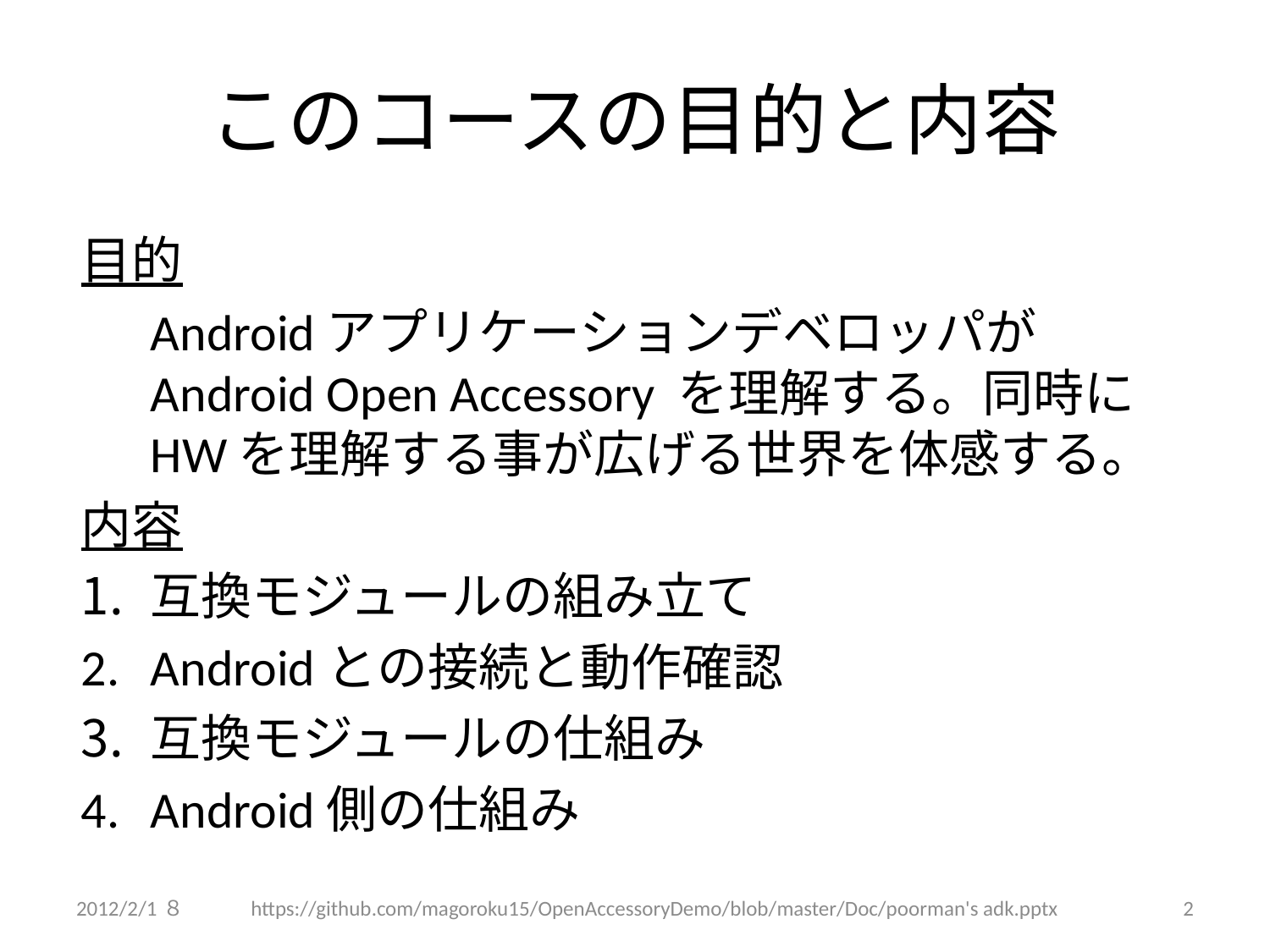

# このコースの目的と内容
目的
	AndroidアプリケーションデベロッパがAndroid Open Accessory を理解する。同時にHWを理解する事が広げる世界を体感する。
内容
互換モジュールの組み立て
Androidとの接続と動作確認
互換モジュールの仕組み
Android側の仕組み
2012/2/1８
https://github.com/magoroku15/OpenAccessoryDemo/blob/master/Doc/poorman's adk.pptx
2